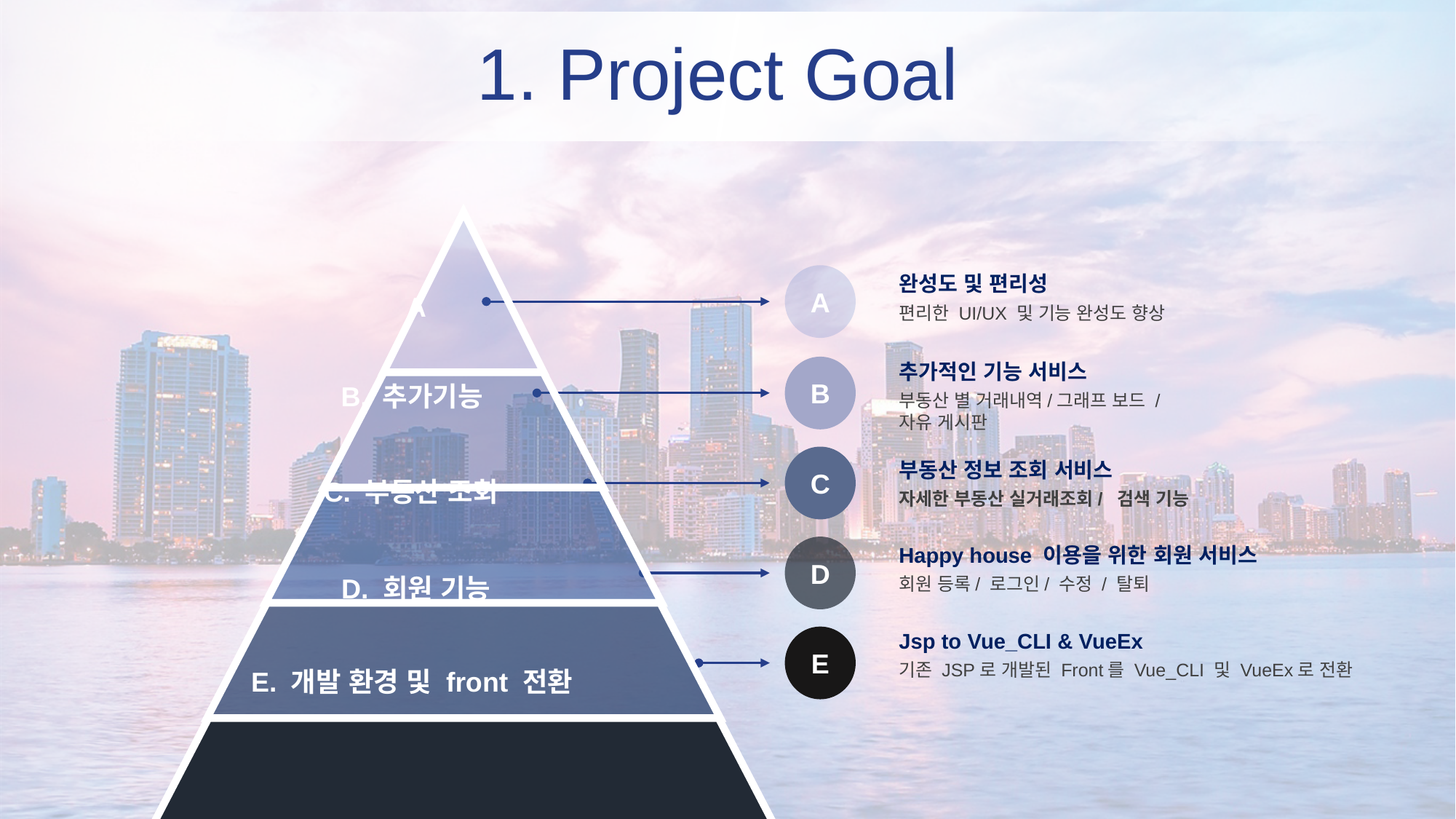

1. Project Goal

A
A
B
B. 추가기능
C
C. 부동산 조회
Happy house 이용을 위한 회원 서비스
회원 등록/ 로그인/ 수정 / 탈퇴
D
D. 회원 기능
E
E. 개발 환경 및 front 전환
완성도 및 편리성
편리한 UI/UX 및 기능 완성도 향상
추가적인 기능 서비스
부동산 별 거래내역/그래프 보드 /
자유 게시판
부동산 정보 조회 서비스
자세한 부동산 실거래조회/  검색 기능
Jsp to Vue_CLI & VueEx
기존 JSP로 개발된 Front를 Vue_CLI 및 VueEx로 전환